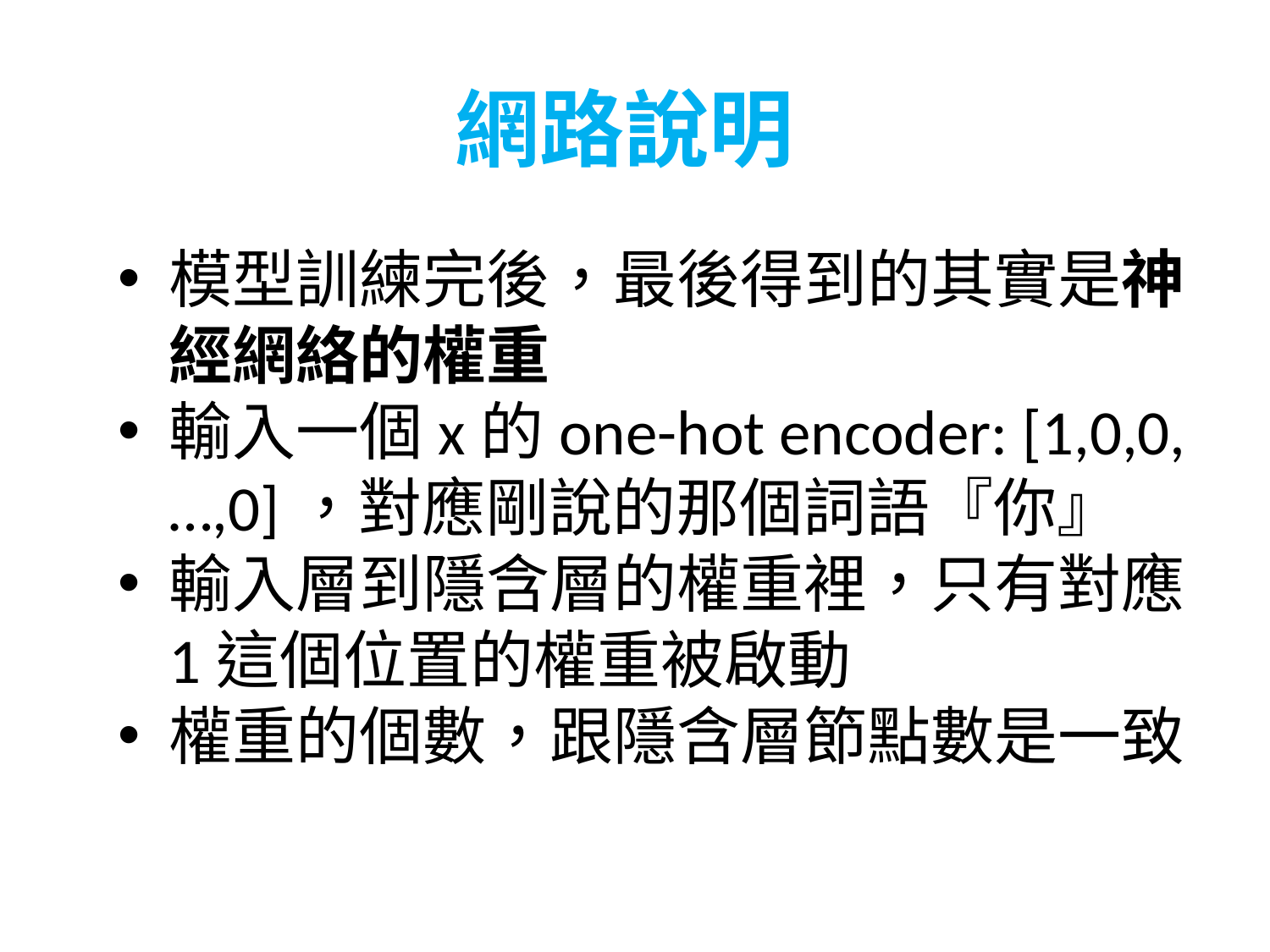

網路說明
模型訓練完後，最後得到的其實是神經網絡的權重
輸入一個x的one-hot encoder: [1,0,0,…,0]，對應剛說的那個詞語『你』
輸入層到隱含層的權重裡，只有對應1這個位置的權重被啟動
權重的個數，跟隱含層節點數是一致